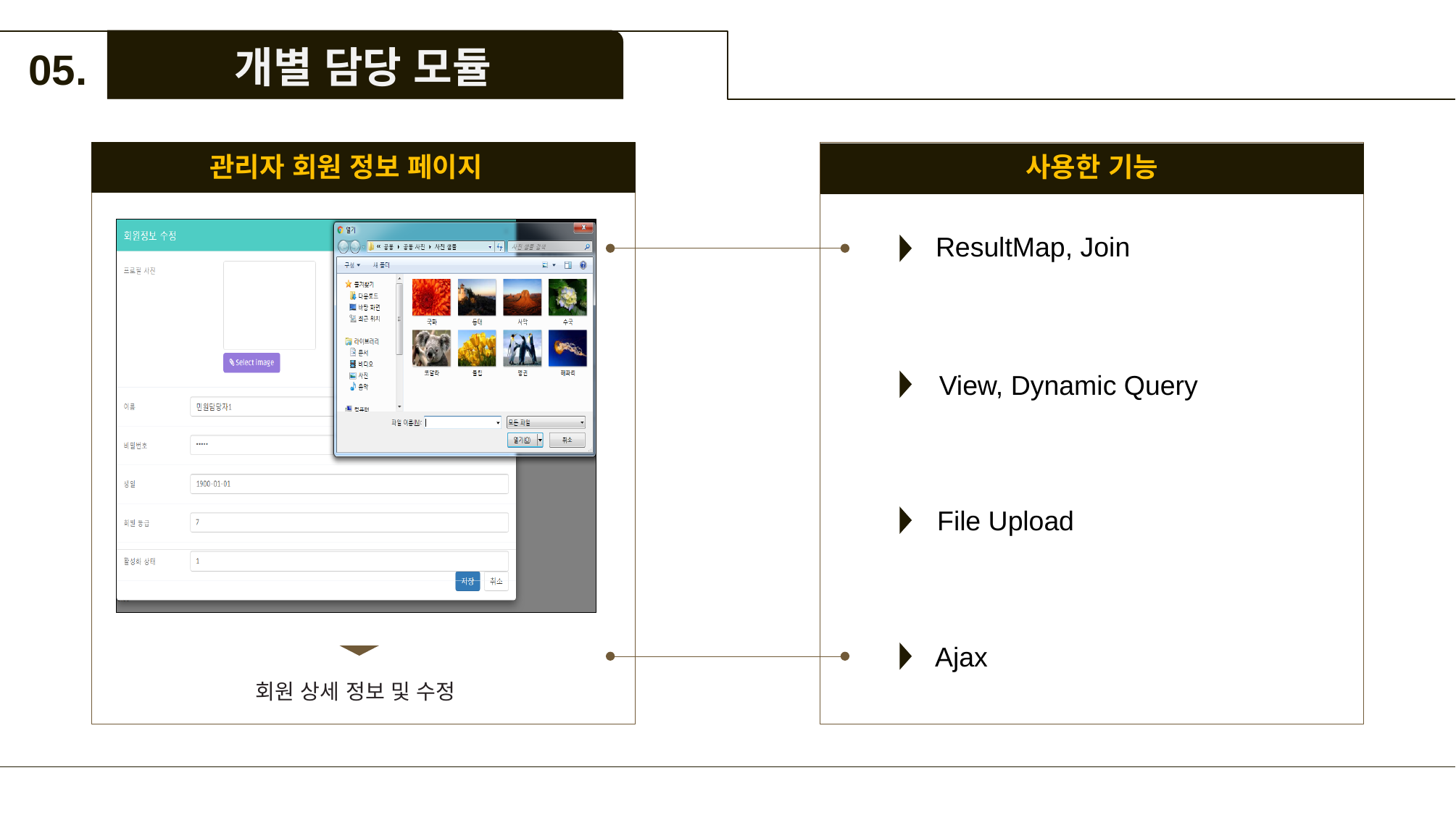

개별 담당 모듈
05.

관리자 회원 정보 페이지
사용한 기능

회원 상세 정보 및 수정
ResultMap, Join

View, Dynamic Query

File Upload

Ajax